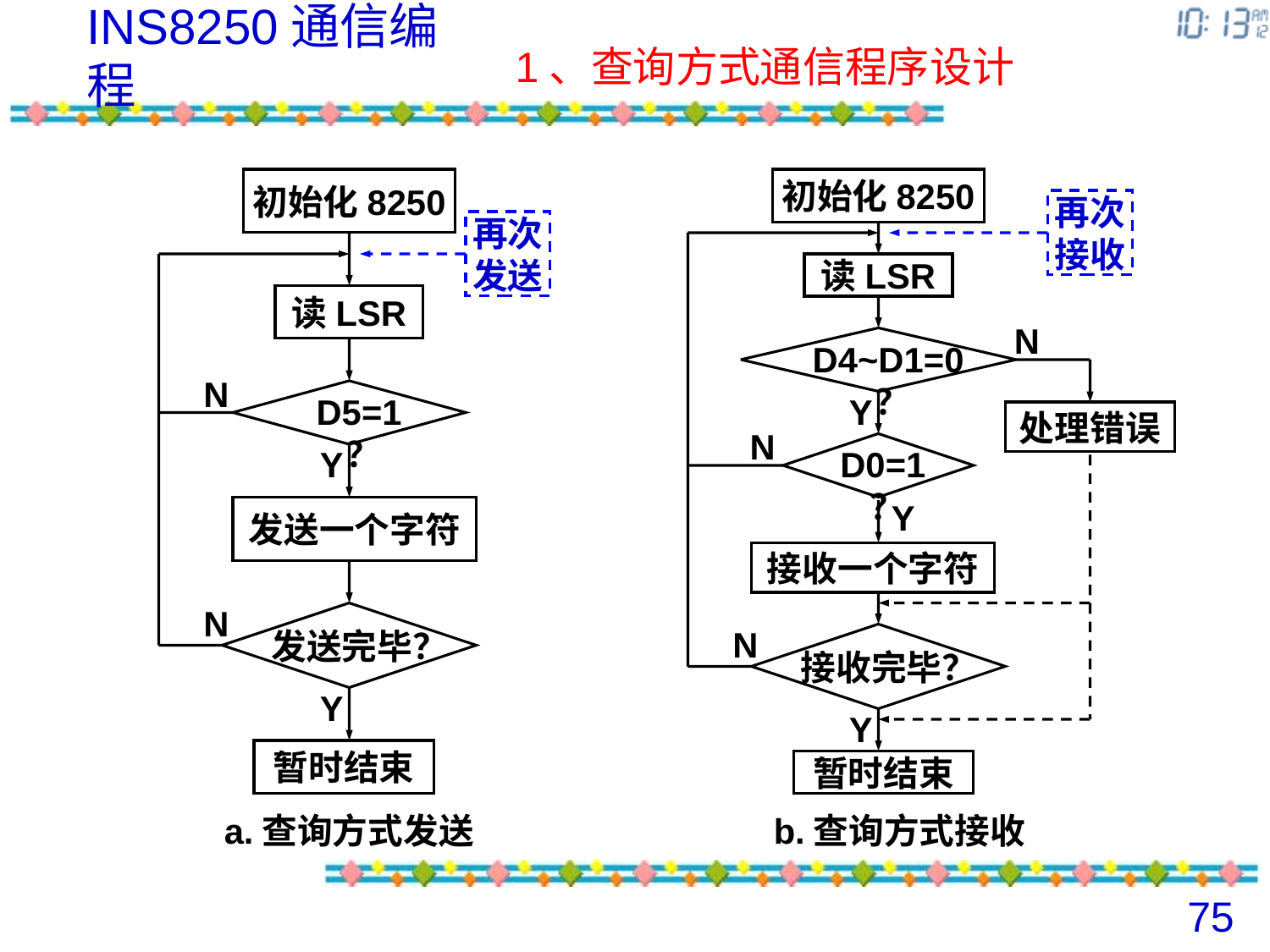

INS8250通信编程
1、查询方式通信程序设计
初始化8250
再次
发送

读LSR

N

D5=1？

Y

发送一个字符

N

发送完毕？

Y

暂时结束
a.查询方式发送
初始化8250
再次
接收

读LSR

N

D4~D1=0？

Y

处理错误
N

D0=1？

Y

接收一个字符

N

接收完毕？

Y

暂时结束
b.查询方式接收